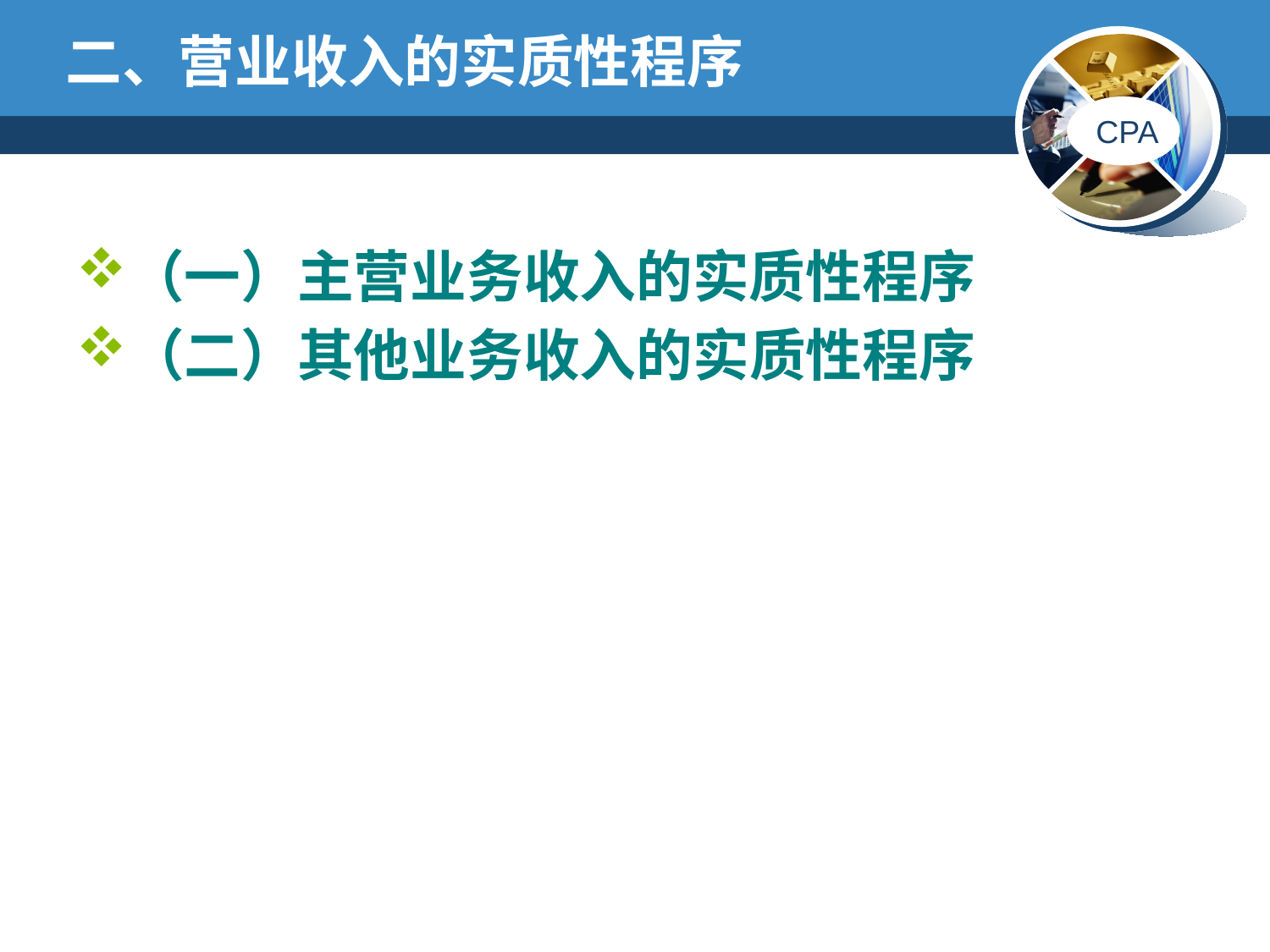

# 二、营业收入的实质性程序

（一）主营业务收入的实质性程序
（二）其他业务收入的实质性程序